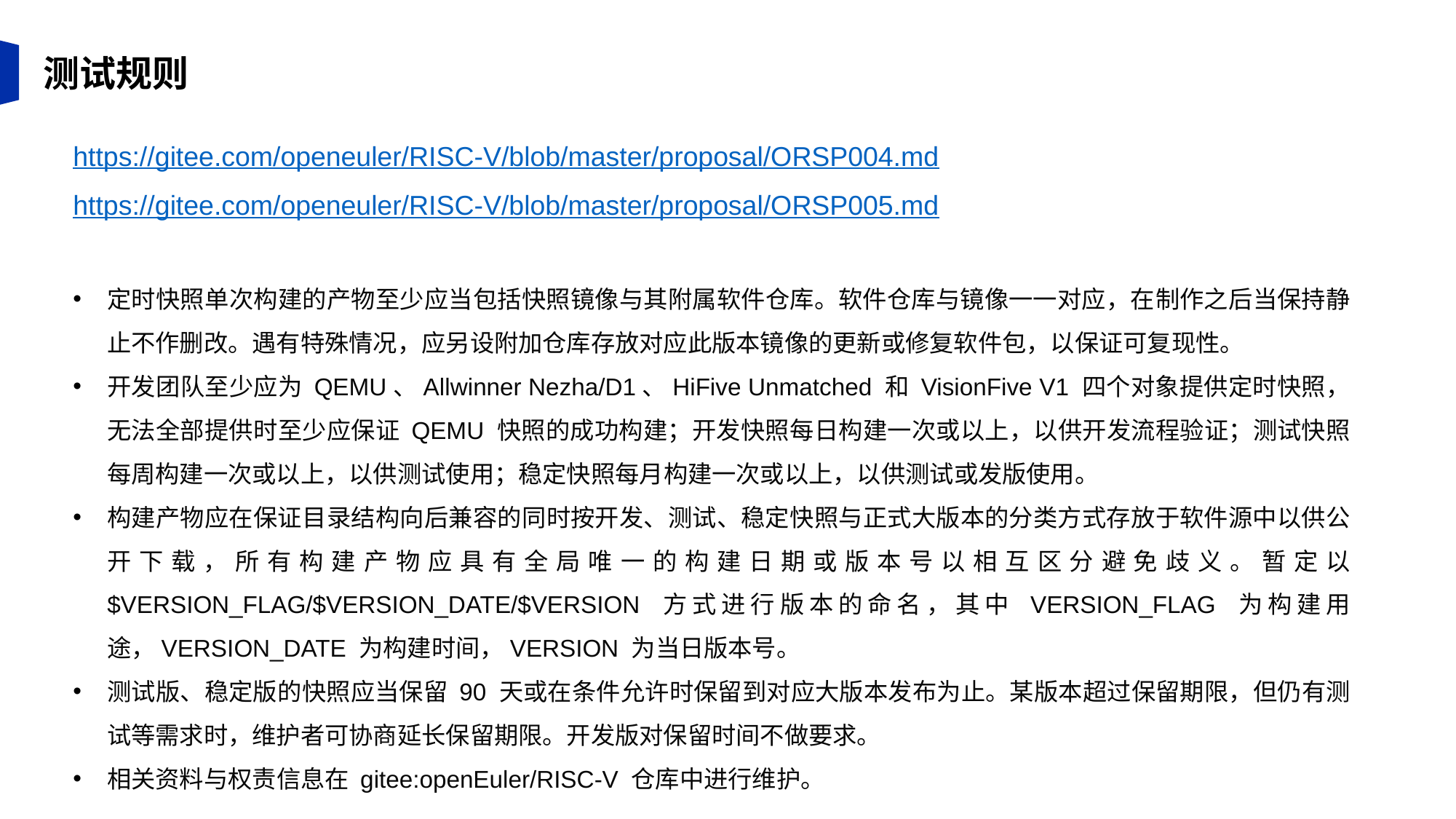

测试规则

https://gitee.com/openeuler/RISC-V/blob/master/proposal/ORSP004.md
https://gitee.com/openeuler/RISC-V/blob/master/proposal/ORSP005.md

定时快照单次构建的产物至少应当包括快照镜像与其附属软件仓库。软件仓库与镜像一一对应，在制作之后当保持静止不作删改。遇有特殊情况，应另设附加仓库存放对应此版本镜像的更新或修复软件包，以保证可复现性。
开发团队至少应为 QEMU、Allwinner Nezha/D1、HiFive Unmatched 和 VisionFive V1 四个对象提供定时快照，无法全部提供时至少应保证 QEMU 快照的成功构建；开发快照每日构建一次或以上，以供开发流程验证；测试快照每周构建一次或以上，以供测试使用；稳定快照每月构建一次或以上，以供测试或发版使用。
构建产物应在保证目录结构向后兼容的同时按开发、测试、稳定快照与正式大版本的分类方式存放于软件源中以供公开下载，所有构建产物应具有全局唯一的构建日期或版本号以相互区分避免歧义。暂定以 $VERSION_FLAG/$VERSION_DATE/$VERSION 方式进行版本的命名，其中 VERSION_FLAG 为构建用途，VERSION_DATE 为构建时间，VERSION 为当日版本号。
测试版、稳定版的快照应当保留 90 天或在条件允许时保留到对应大版本发布为止。某版本超过保留期限，但仍有测试等需求时，维护者可协商延长保留期限。开发版对保留时间不做要求。
相关资料与权责信息在 gitee:openEuler/RISC-V 仓库中进行维护。